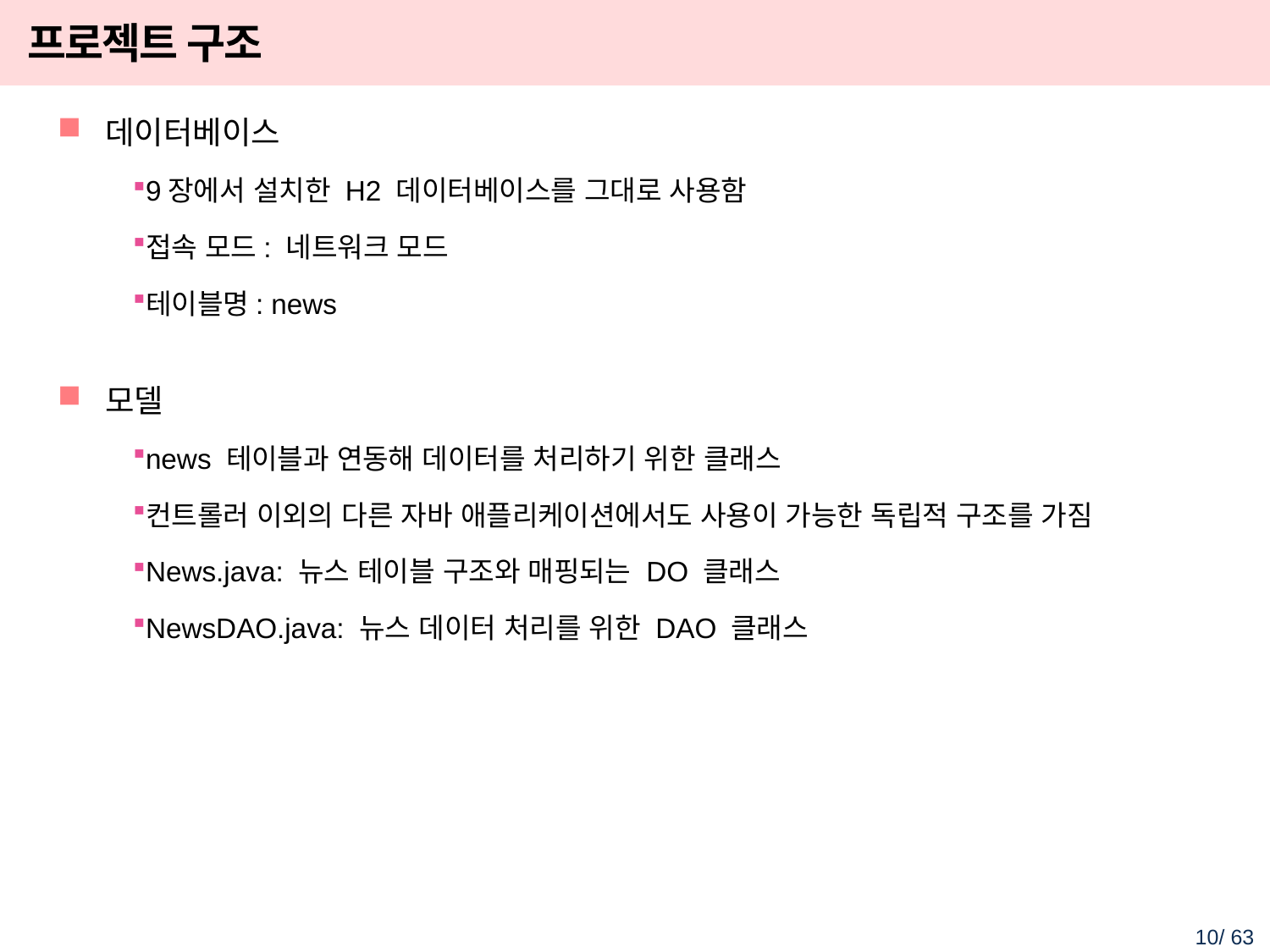

# 프로젝트 구조
데이터베이스
9장에서 설치한 H2 데이터베이스를 그대로 사용함
접속 모드: 네트워크 모드
테이블명: news

모델
news 테이블과 연동해 데이터를 처리하기 위한 클래스
컨트롤러 이외의 다른 자바 애플리케이션에서도 사용이 가능한 독립적 구조를 가짐
News.java: 뉴스 테이블 구조와 매핑되는 DO 클래스
NewsDAO.java: 뉴스 데이터 처리를 위한 DAO 클래스